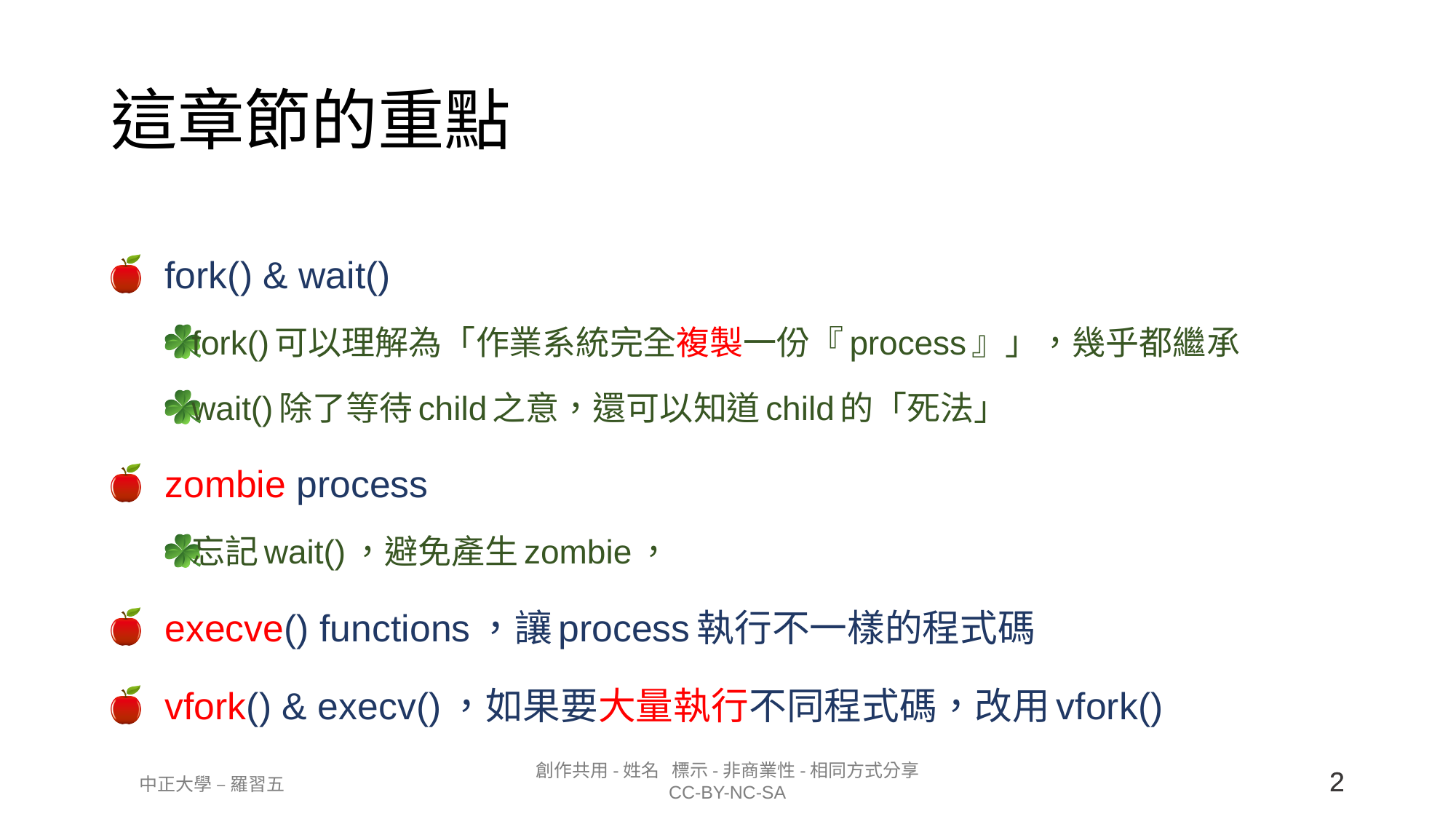

# 這章節的重點
fork() & wait()
fork()可以理解為「作業系統完全複製一份『process』」，幾乎都繼承
wait()除了等待child之意，還可以知道child的「死法」
zombie process
忘記wait()，避免產生zombie，
execve() functions，讓process執行不一樣的程式碼
vfork() & execv()，如果要大量執行不同程式碼，改用vfork()